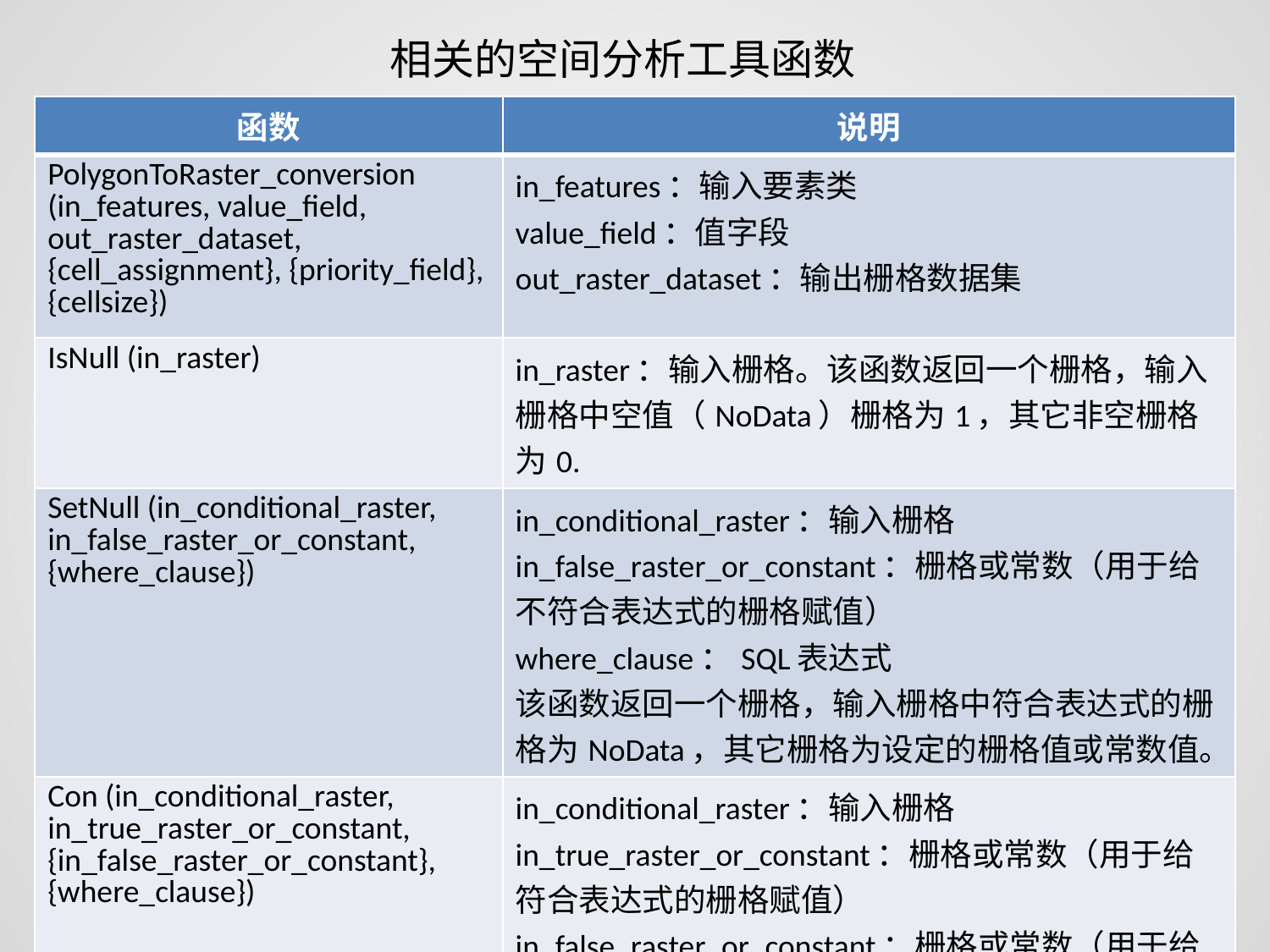

相关的空间分析工具函数
| 函数 | 说明 |
| --- | --- |
| PolygonToRaster\_conversion (in\_features, value\_field, out\_raster\_dataset, {cell\_assignment}, {priority\_field}, {cellsize}) | in\_features：输入要素类 value\_field：值字段 out\_raster\_dataset：输出栅格数据集 |
| IsNull (in\_raster) | in\_raster：输入栅格。该函数返回一个栅格，输入栅格中空值（NoData）栅格为1，其它非空栅格为0. |
| SetNull (in\_conditional\_raster, in\_false\_raster\_or\_constant, {where\_clause}) | in\_conditional\_raster：输入栅格 in\_false\_raster\_or\_constant：栅格或常数（用于给不符合表达式的栅格赋值） where\_clause：SQL表达式 该函数返回一个栅格，输入栅格中符合表达式的栅格为NoData，其它栅格为设定的栅格值或常数值。 |
| Con (in\_conditional\_raster, in\_true\_raster\_or\_constant, {in\_false\_raster\_or\_constant}, {where\_clause}) | in\_conditional\_raster：输入栅格 in\_true\_raster\_or\_constant：栅格或常数（用于给符合表达式的栅格赋值） in\_false\_raster\_or\_constant：栅格或常数（用于给不符合表达式的栅格赋值） where\_clause：SQL表达式 |